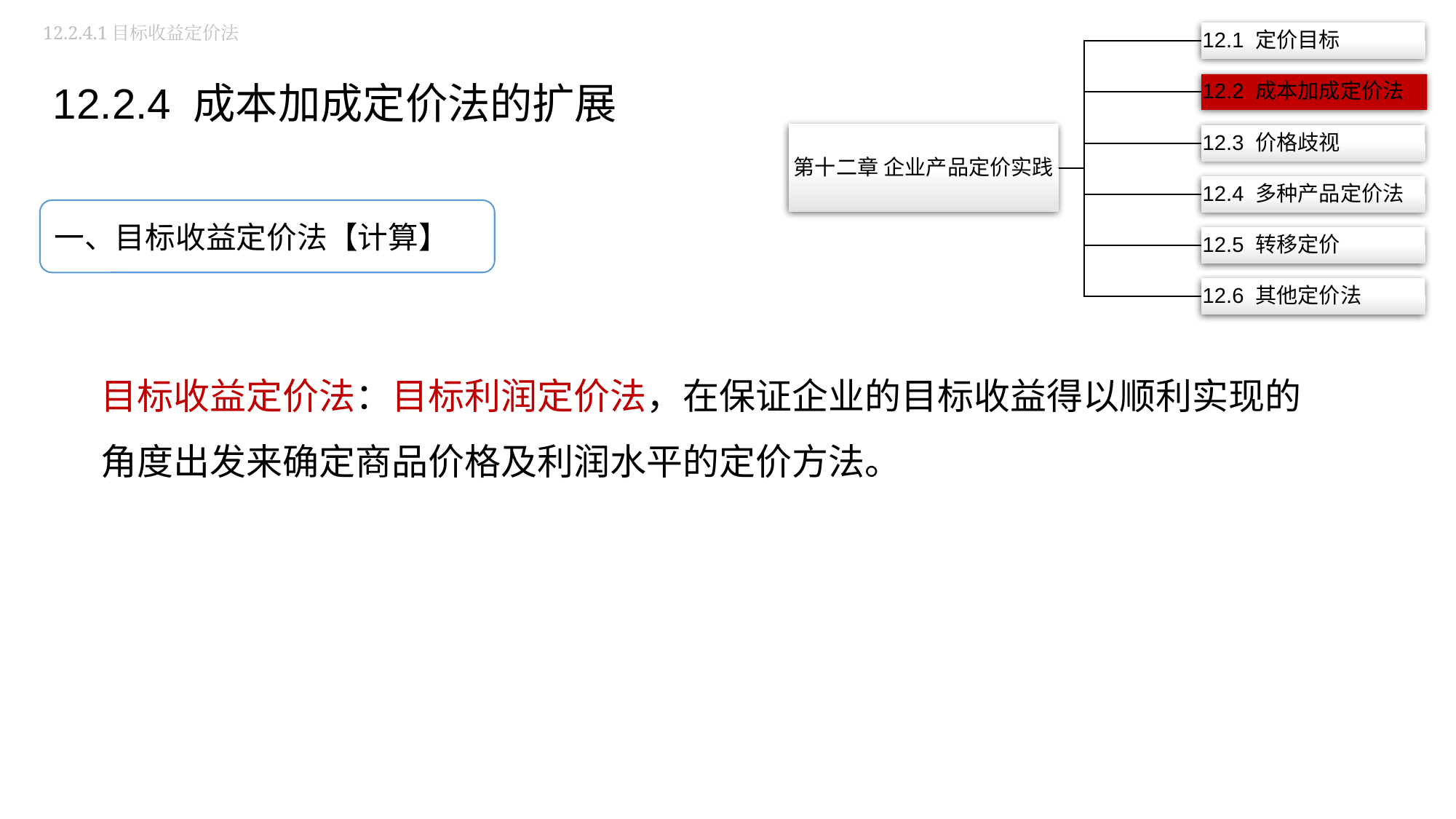

第十二章 企业产品定价实践
12.1 定价目标
12.2 成本加成定价法
12.3 价格歧视
12.4 多种产品定价法
12.5 转移定价
12.6 其他定价法
12.2.4.1目标收益定价法
12.2.4 成本加成定价法的扩展
一、目标收益定价法【计算】
目标收益定价法：目标利润定价法，在保证企业的目标收益得以顺利实现的角度出发来确定商品价格及利润水平的定价方法。